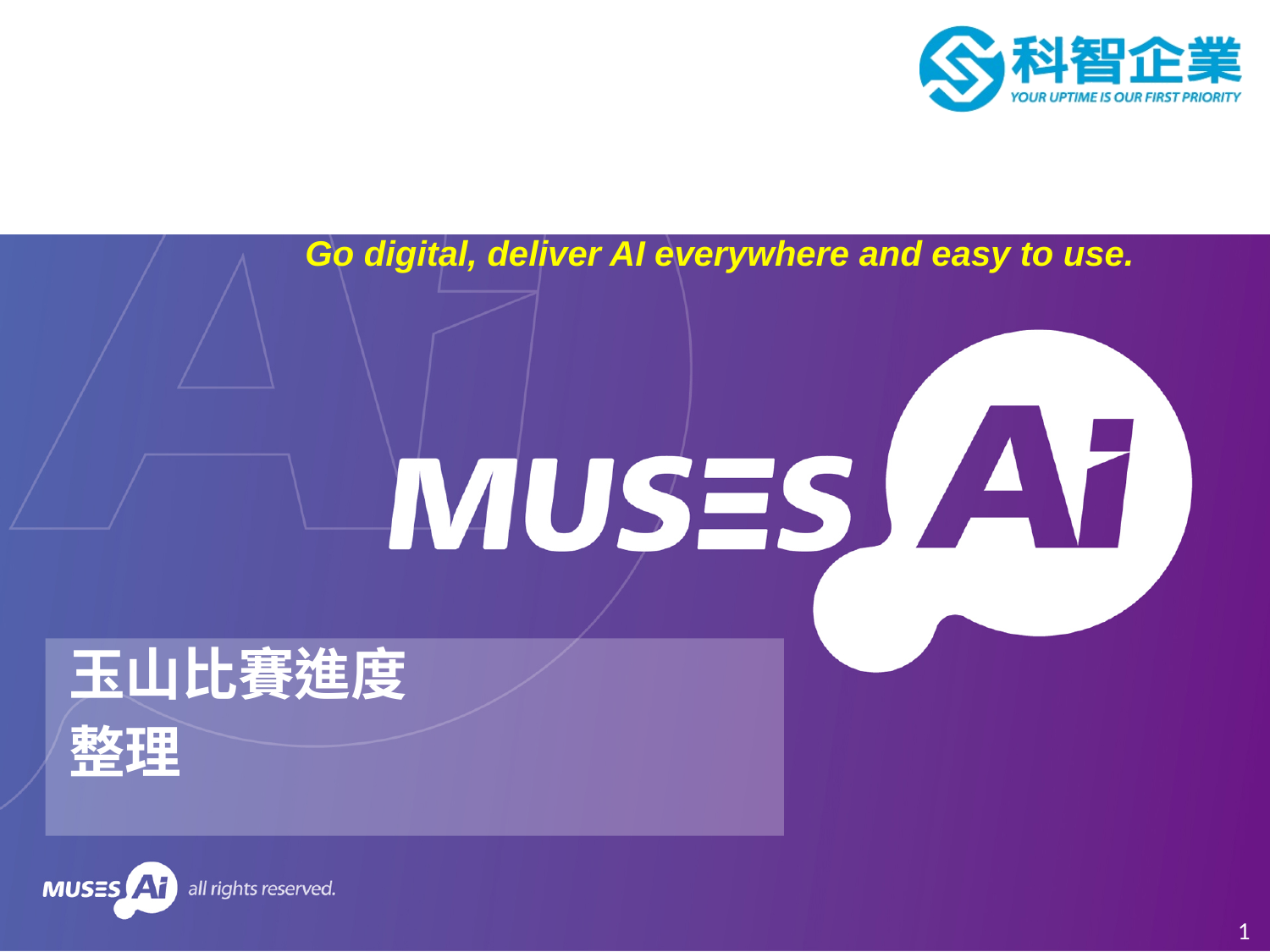

Go digital, deliver AI everywhere and easy to use.

玉山比賽進度
整理

1